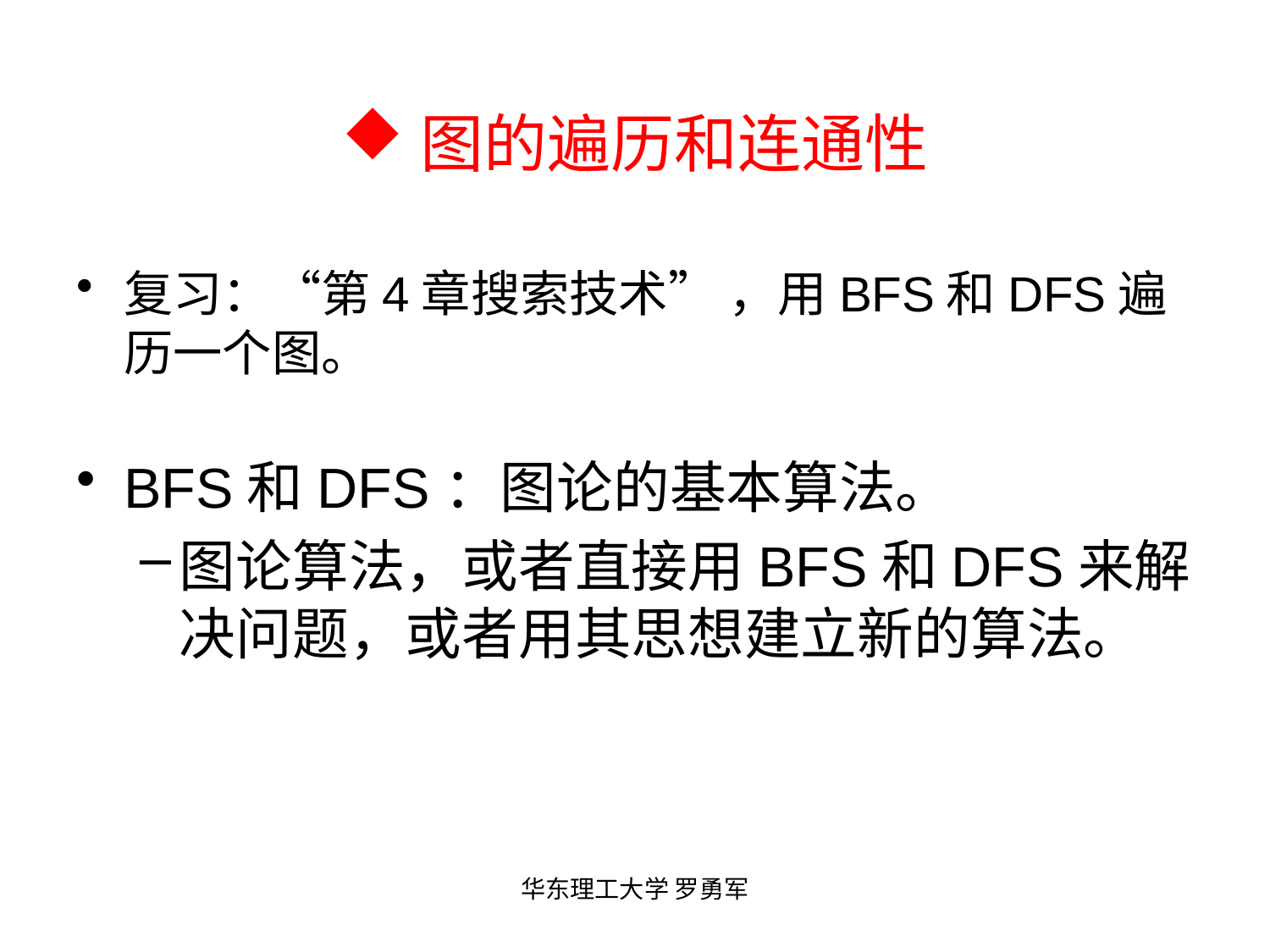

# 图的遍历和连通性
复习：“第4章搜索技术” ，用BFS和DFS遍历一个图。

BFS和DFS：图论的基本算法。
图论算法，或者直接用BFS和DFS来解决问题，或者用其思想建立新的算法。

华东理工大学 罗勇军